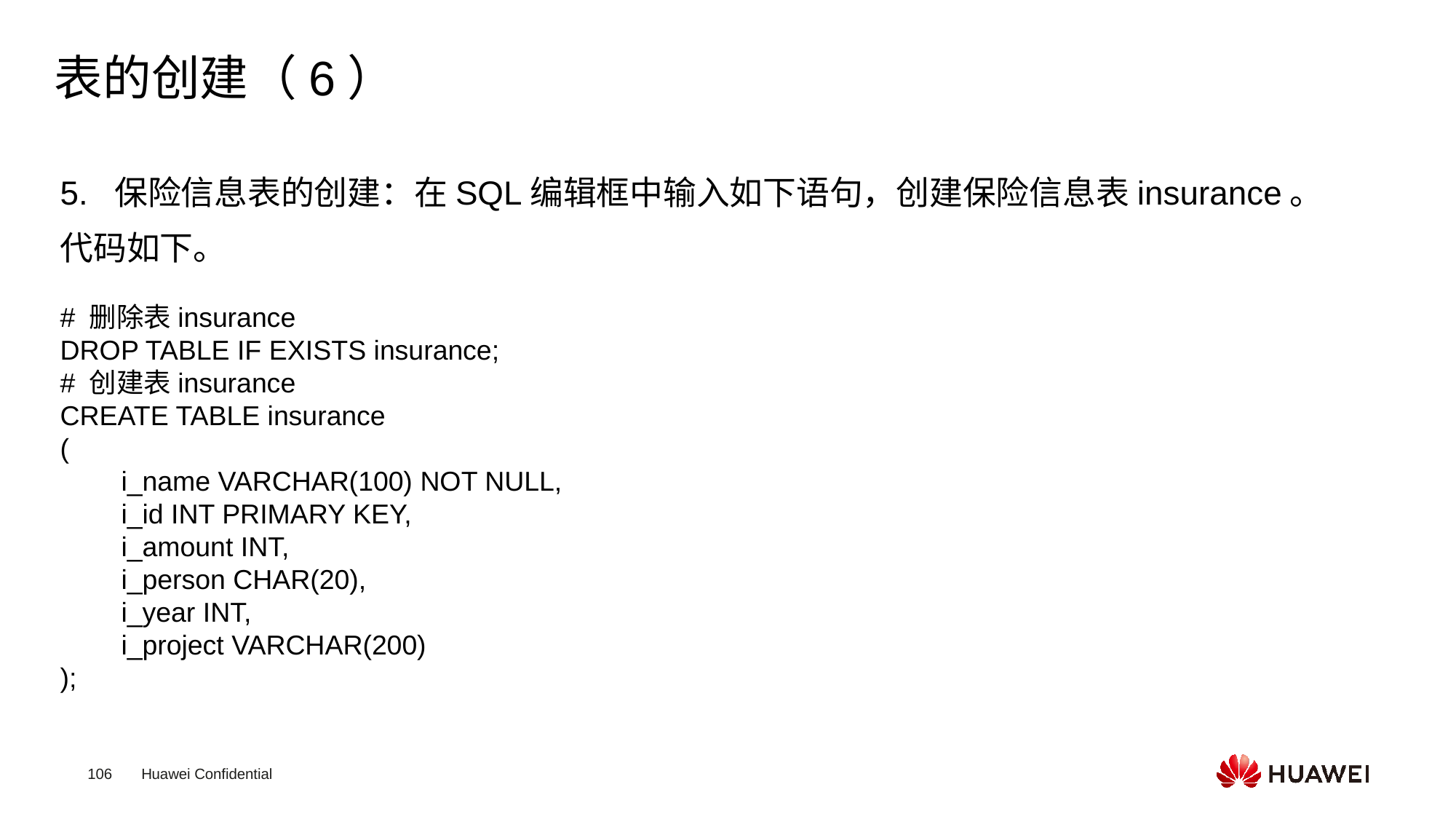

# 表的创建（6）
5.  保险信息表的创建：在SQL编辑框中输入如下语句，创建保险信息表insurance。代码如下。

# 删除表insurance
DROP TABLE IF EXISTS insurance;
# 创建表insurance
CREATE TABLE insurance
(
        i_name VARCHAR(100) NOT NULL,
        i_id INT PRIMARY KEY,
        i_amount INT,
        i_person CHAR(20),
        i_year INT,
        i_project VARCHAR(200)
);
Text
Text
Text
Text
Text
Text
Text
Text
Text
Text
Text
Text
Text
Text
Text
Text
Text
Text
Text
Text
Text
Text
Text
Text
Text
Text
Text
Text
Text
Text
Text
Text
Text
Text
Text
Text
Text
Text
Text
Text
Text
Text
Text
Text
Text
Text